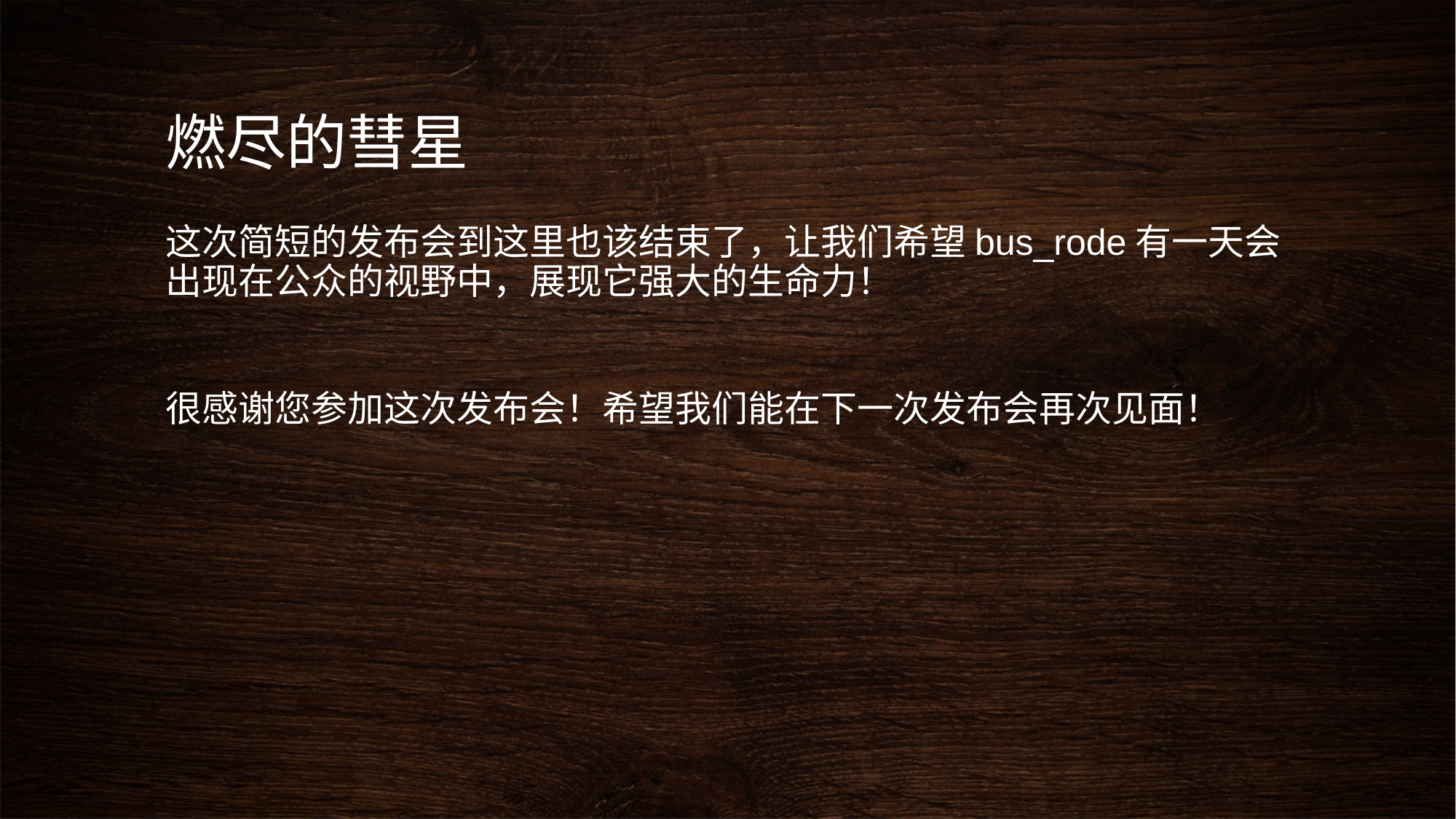

# 燃尽的彗星
这次简短的发布会到这里也该结束了，让我们希望bus_rode有一天会出现在公众的视野中，展现它强大的生命力！

很感谢您参加这次发布会！希望我们能在下一次发布会再次见面！